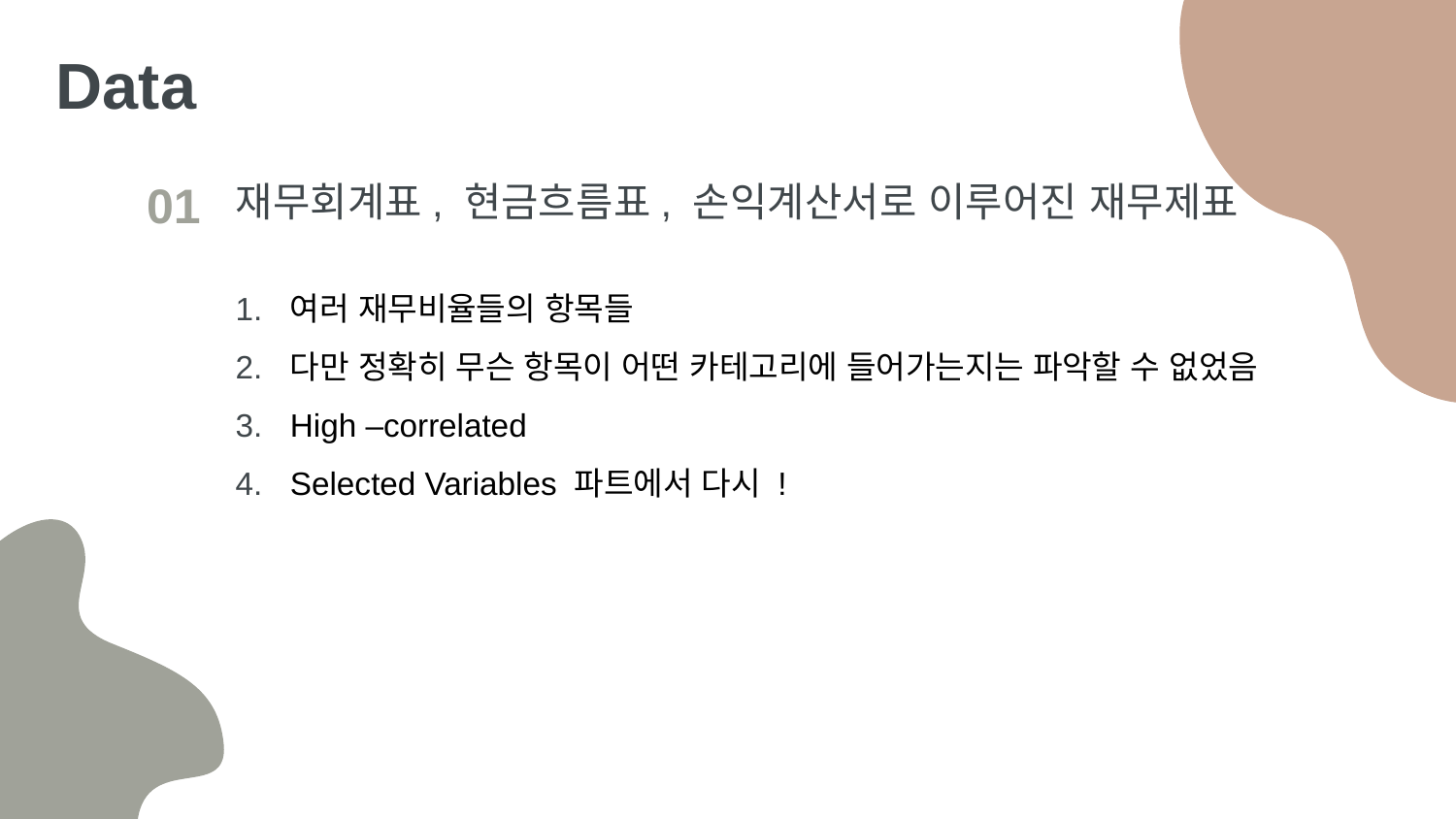

Data
재무회계표, 현금흐름표, 손익계산서로 이루어진 재무제표
01
여러 재무비율들의 항목들
다만 정확히 무슨 항목이 어떤 카테고리에 들어가는지는 파악할 수 없었음
High –correlated
Selected Variables 파트에서 다시 !